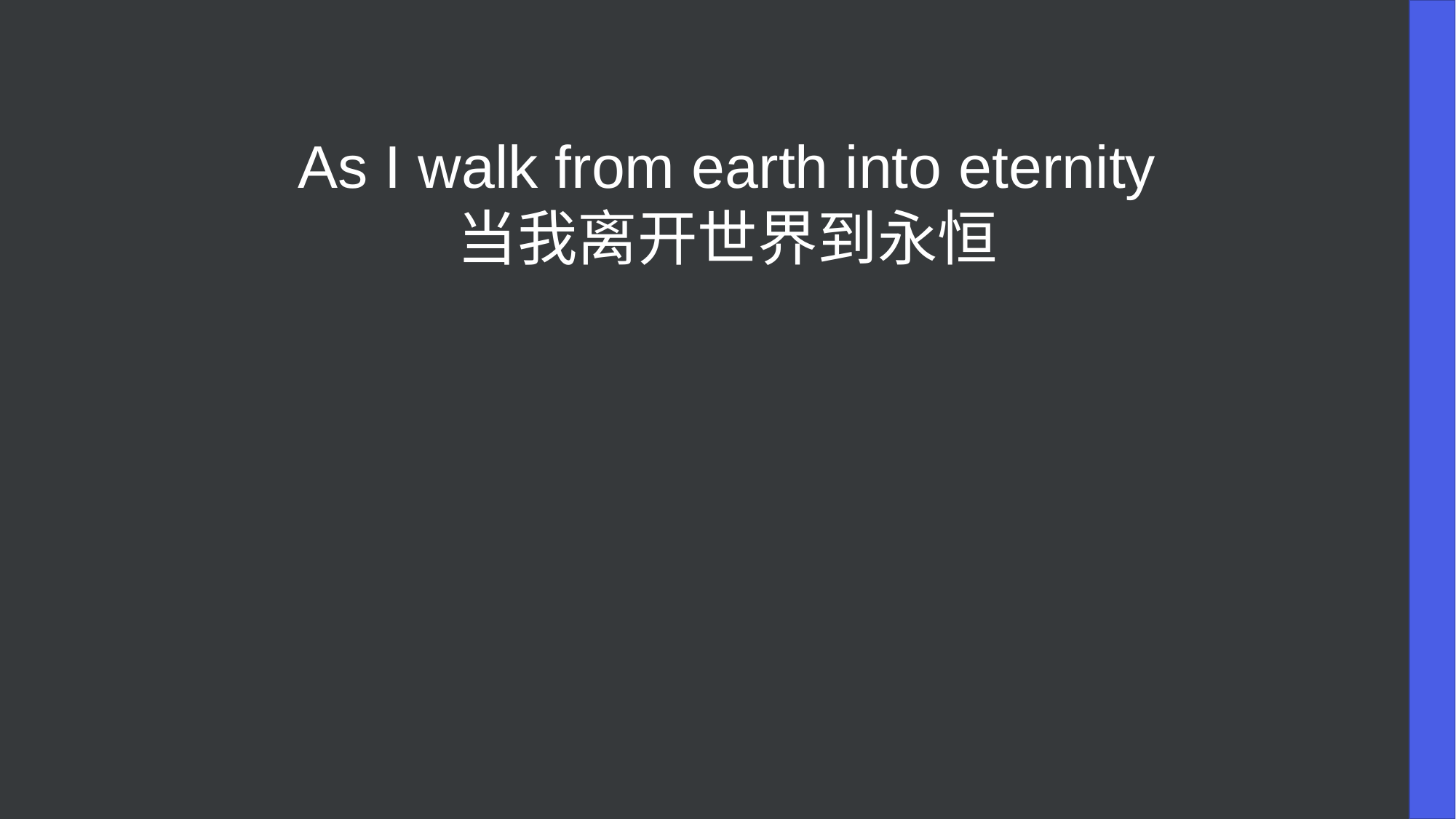

As I walk from earth into eternity
当我离开世界到永恒